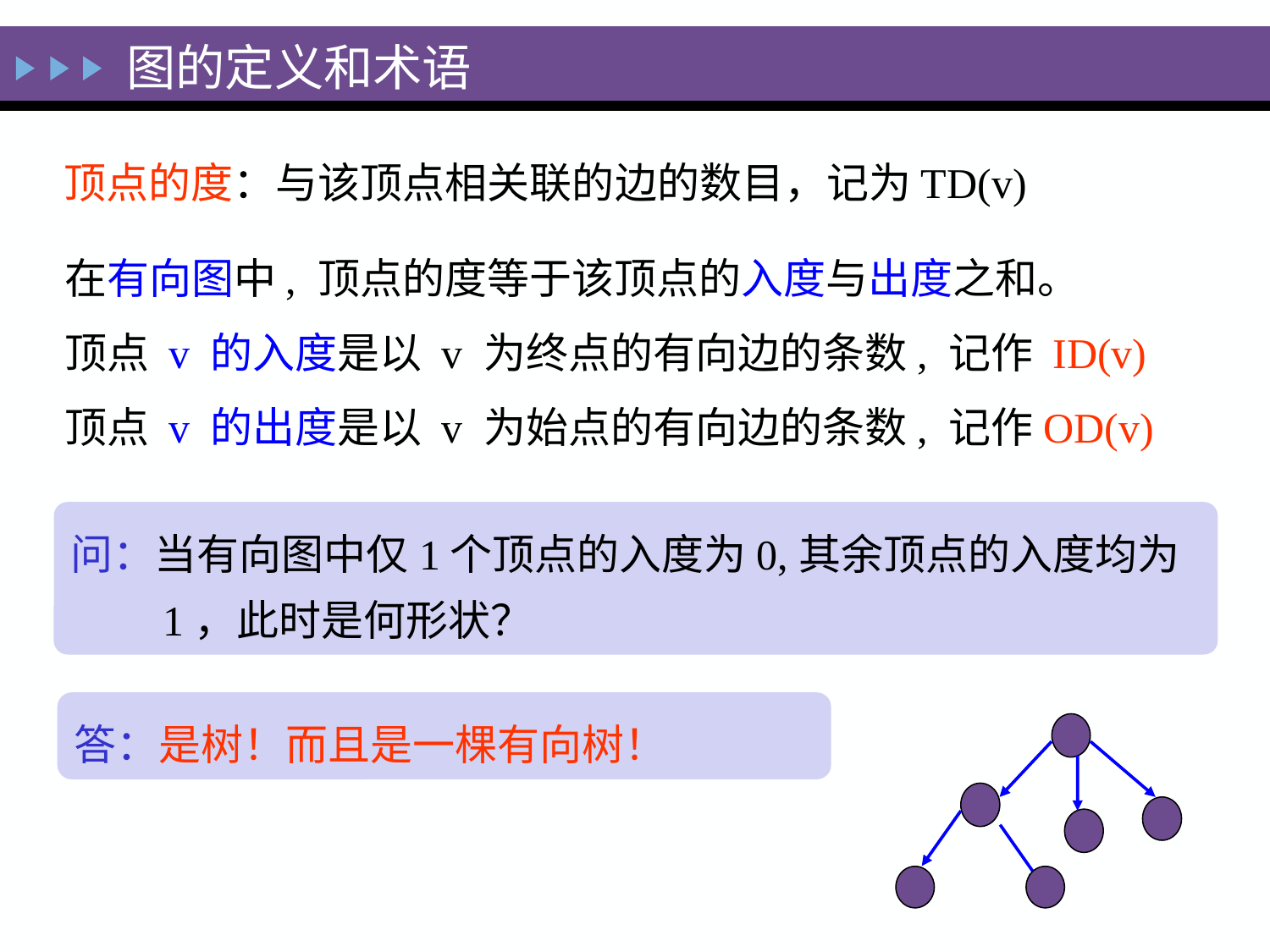

图的定义和术语
顶点的度：与该顶点相关联的边的数目，记为TD(v)
在有向图中, 顶点的度等于该顶点的入度与出度之和。
顶点 v 的入度是以 v 为终点的有向边的条数, 记作 ID(v)
顶点 v 的出度是以 v 为始点的有向边的条数, 记作OD(v)
问：当有向图中仅1个顶点的入度为0,其余顶点的入度均为1，此时是何形状？
答：是树！而且是一棵有向树！